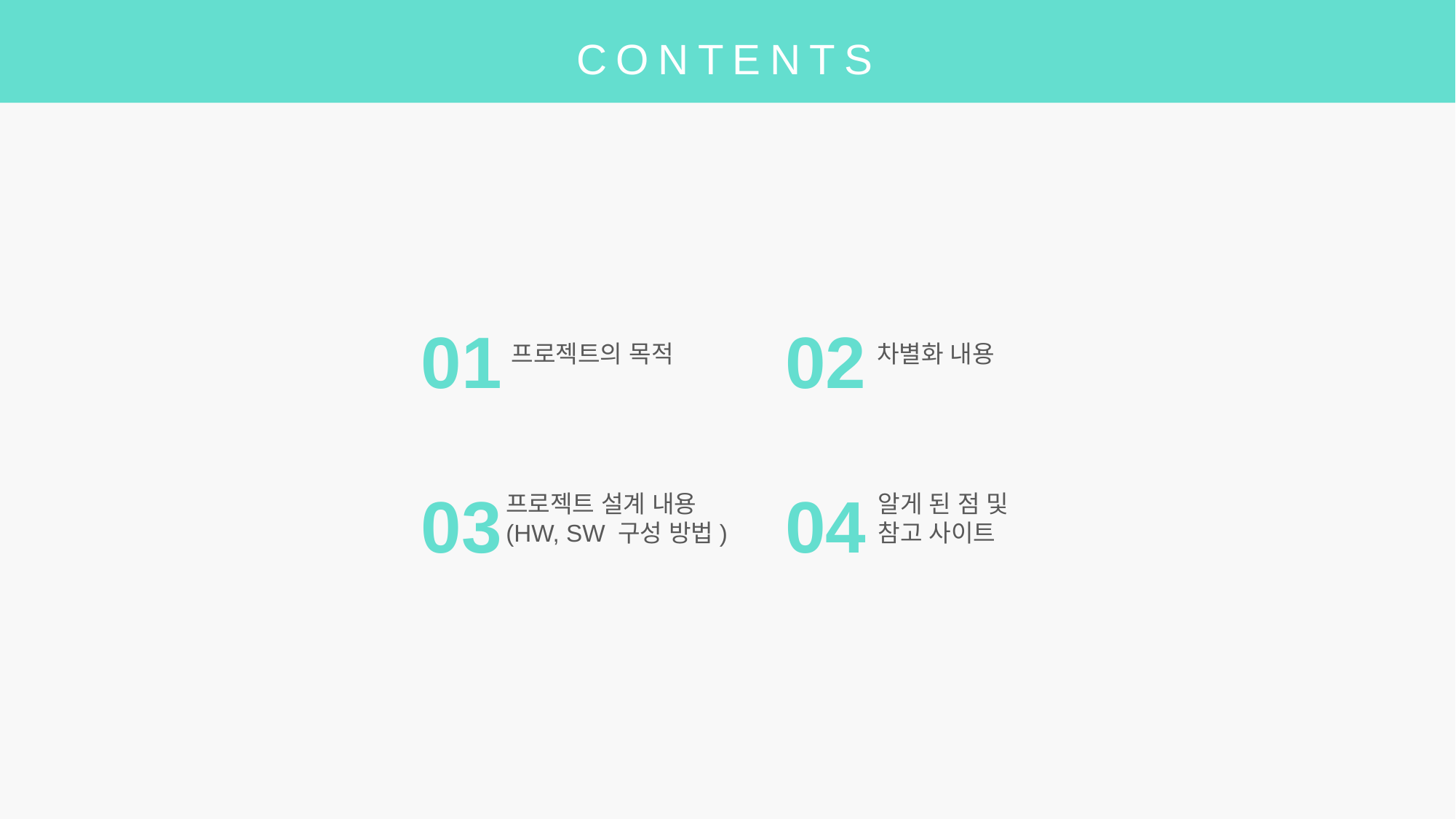

CONTENTS
01
프로젝트의 목적
02
차별화 내용
03
프로젝트 설계 내용
(HW, SW 구성 방법)
04
알게 된 점 및
참고 사이트